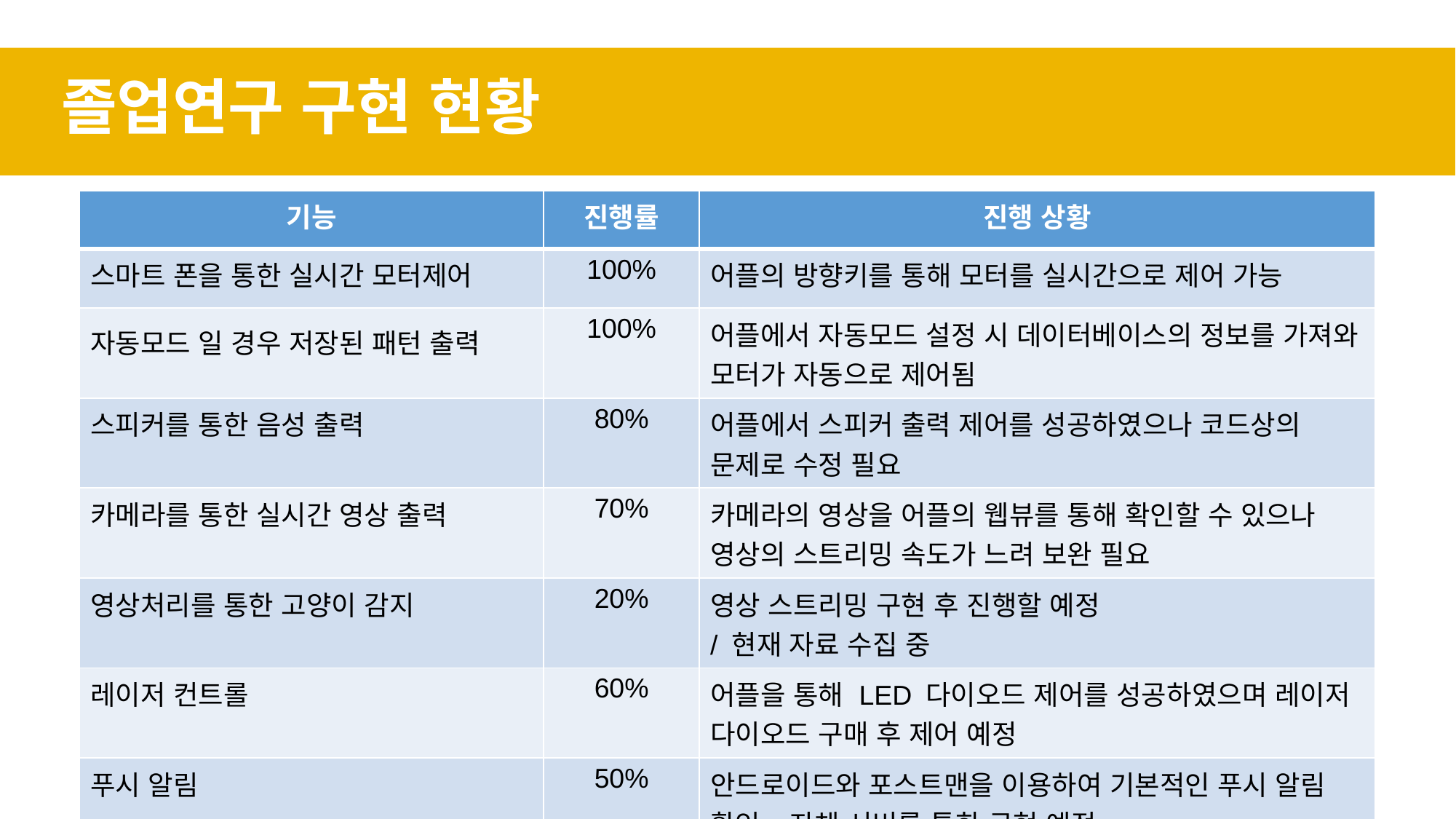

졸업연구 구현 현황
| 기능 | 진행률 | 진행 상황 |
| --- | --- | --- |
| 스마트 폰을 통한 실시간 모터제어 | 100% | 어플의 방향키를 통해 모터를 실시간으로 제어 가능 |
| 자동모드 일 경우 저장된 패턴 출력 | 100% | 어플에서 자동모드 설정 시 데이터베이스의 정보를 가져와 모터가 자동으로 제어됨 |
| 스피커를 통한 음성 출력 | 80% | 어플에서 스피커 출력 제어를 성공하였으나 코드상의 문제로 수정 필요 |
| 카메라를 통한 실시간 영상 출력 | 70% | 카메라의 영상을 어플의 웹뷰를 통해 확인할 수 있으나 영상의 스트리밍 속도가 느려 보완 필요 |
| 영상처리를 통한 고양이 감지 | 20% | 영상 스트리밍 구현 후 진행할 예정 / 현재 자료 수집 중 |
| 레이저 컨트롤 | 60% | 어플을 통해 LED 다이오드 제어를 성공하였으며 레이저 다이오드 구매 후 제어 예정 |
| 푸시 알림 | 50% | 안드로이드와 포스트맨을 이용하여 기본적인 푸시 알림 확인, 자체 서버를 통한 구현 예정 |
39